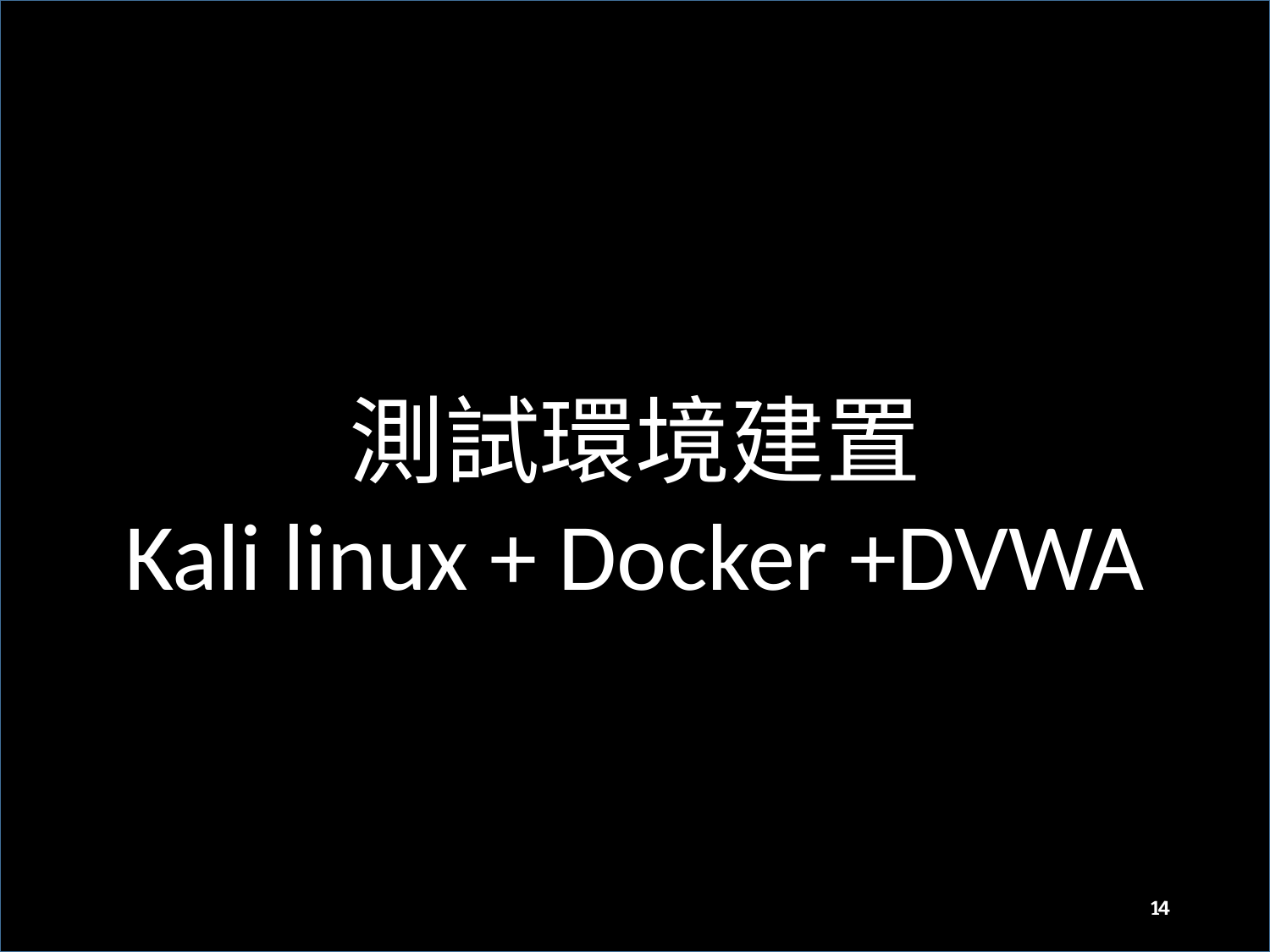

測試環境建置
Kali linux + Docker +DVWA
#

14